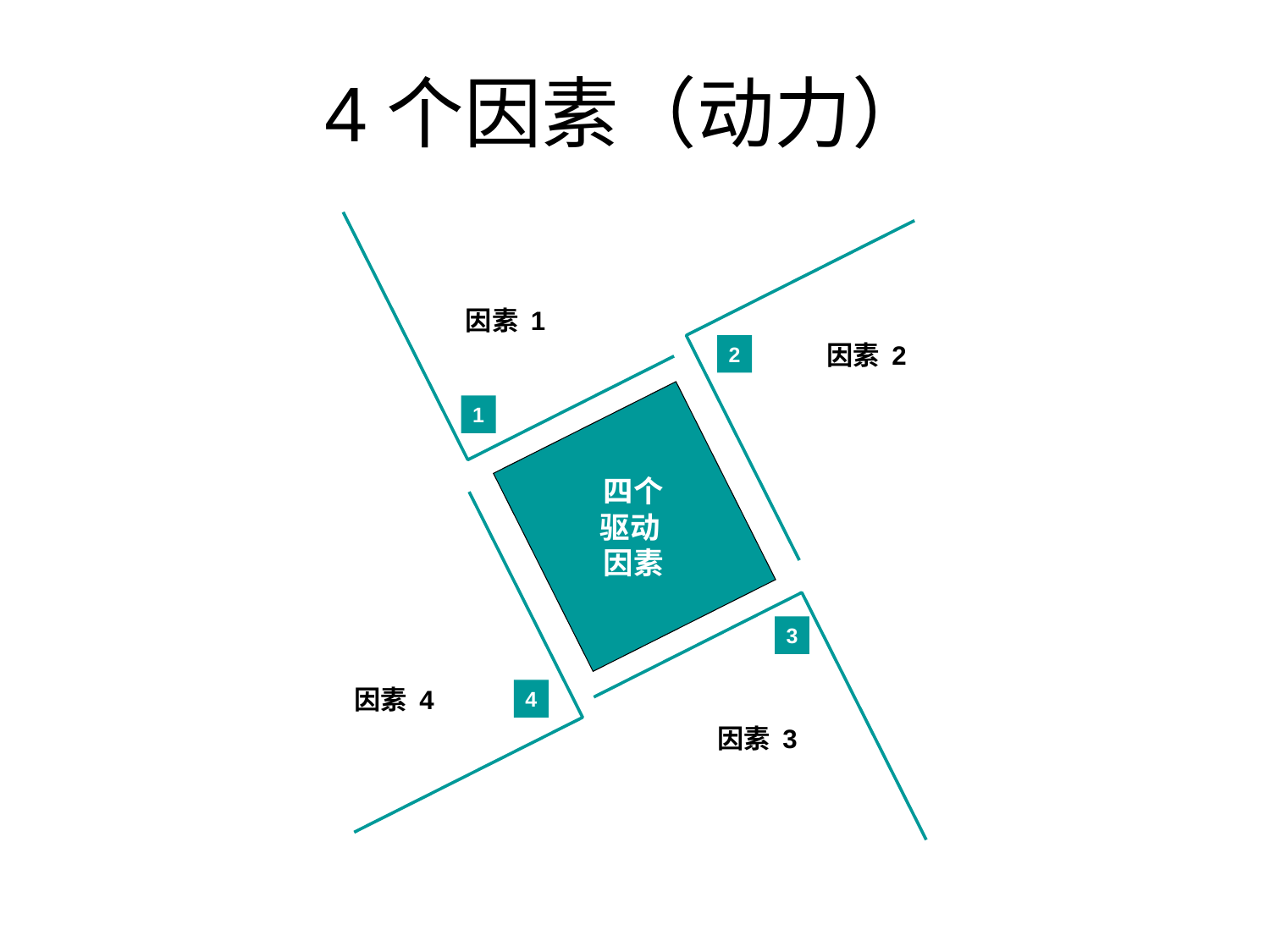

4个因素（动力）

因素 1
2
因素 2
1

四个
驱动
因素

3

4
因素 4
因素 3